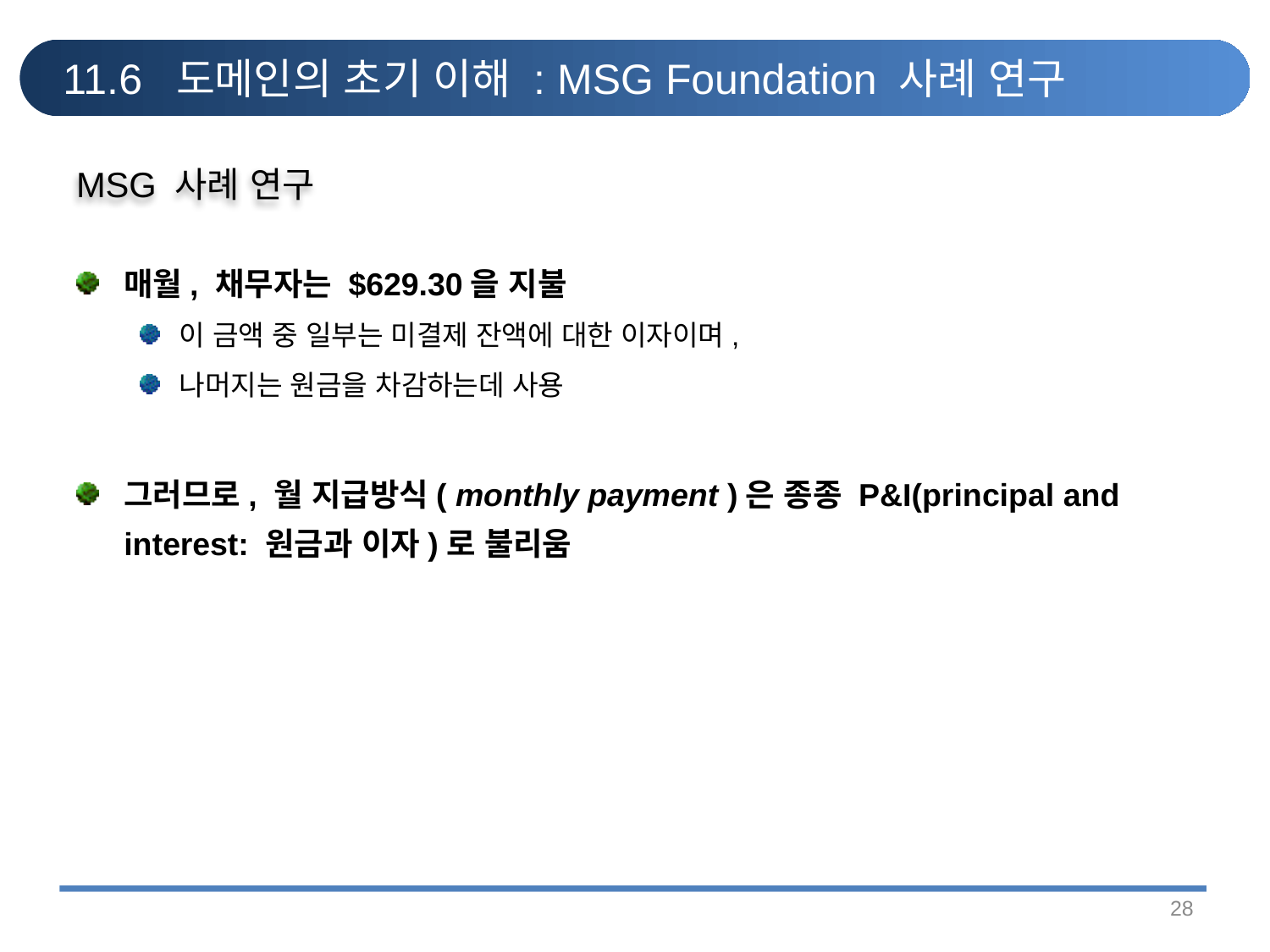

# 11.6  도메인의 초기 이해 : MSG Foundation 사례 연구
MSG 사례 연구
매월, 채무자는 $629.30을 지불
이 금액 중 일부는 미결제 잔액에 대한 이자이며,
나머지는 원금을 차감하는데 사용

그러므로, 월 지급방식( monthly payment )은 종종 P&I(principal and interest: 원금과 이자)로 불리움
28